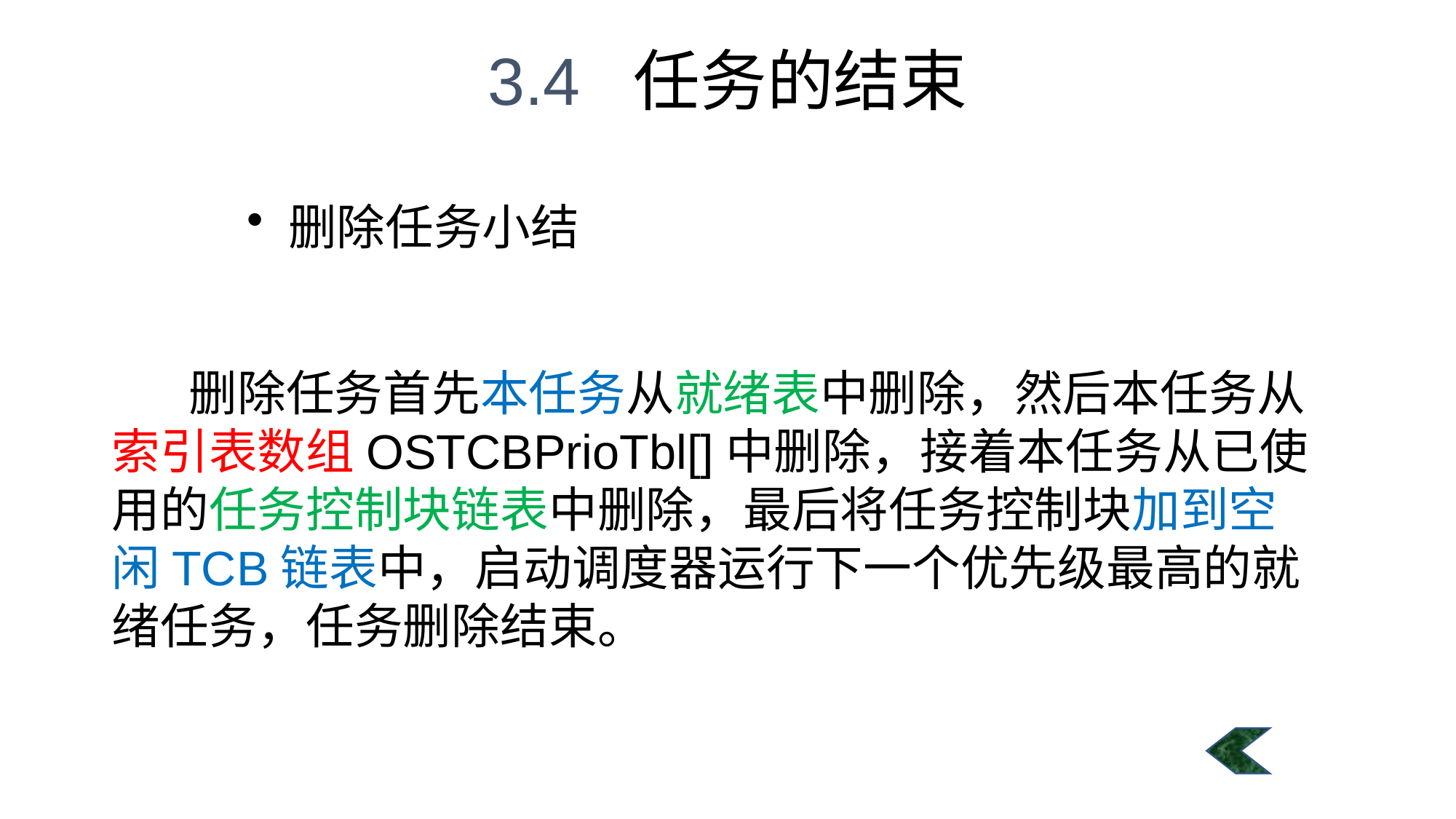

3.4  任务的结束
#
删除任务小结

      删除任务首先本任务从就绪表中删除，然后本任务从索引表数组OSTCBPrioTbl[]中删除，接着本任务从已使用的任务控制块链表中删除，最后将任务控制块加到空闲TCB链表中，启动调度器运行下一个优先级最高的就绪任务，任务删除结束。